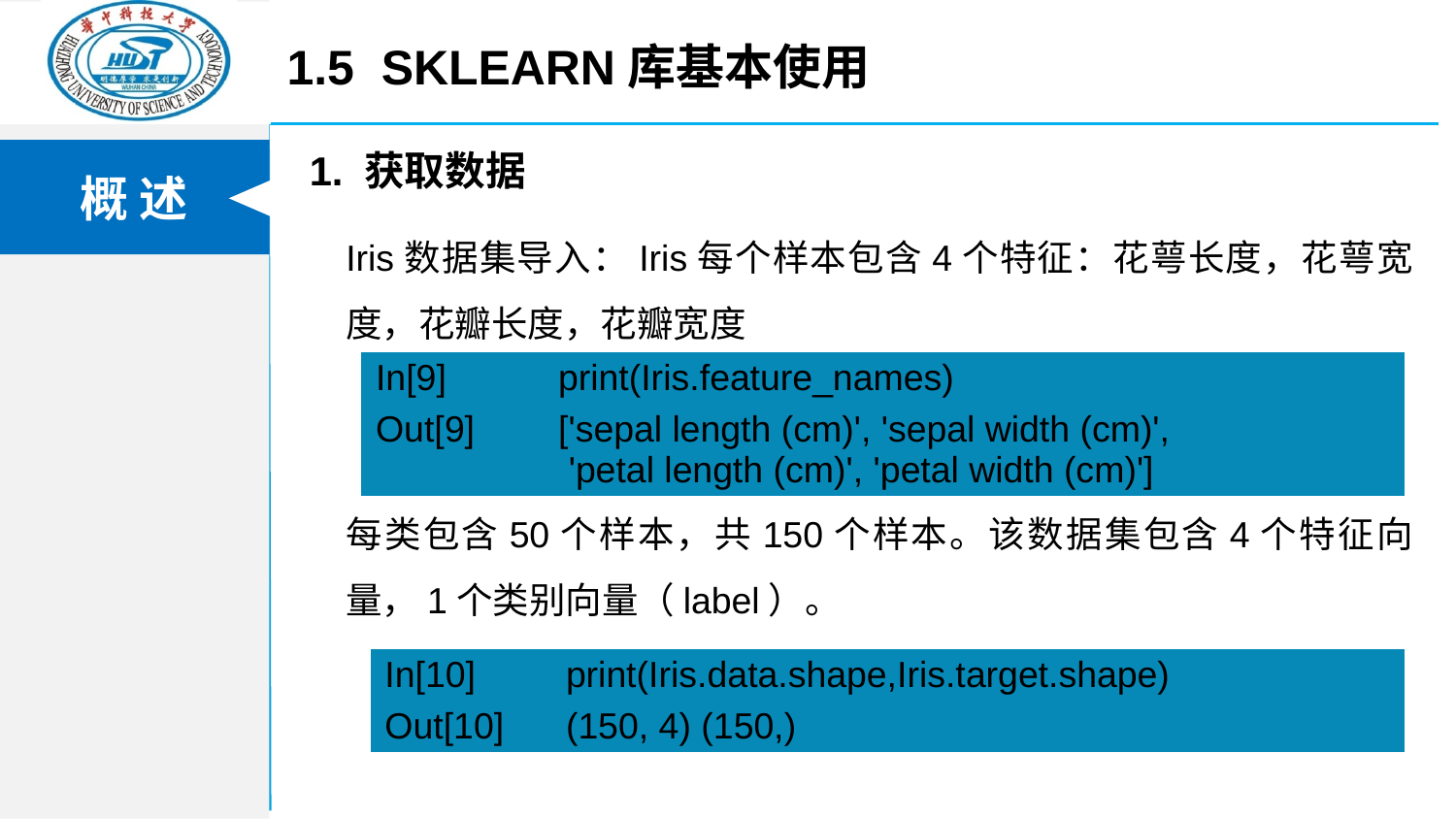

1.5  Sklearn库基本使用
 1. 获取数据
Iris数据集导入：Iris每个样本包含4个特征：花萼长度，花萼宽度，花瓣长度，花瓣宽度

每类包含50个样本，共150个样本。该数据集包含4个特征向量，1个类别向量（label）。
| In[9] | print(Iris.feature\_names) |
| --- | --- |
| Out[9] | ['sepal length (cm)', 'sepal width (cm)', 'petal length (cm)', 'petal width (cm)'] |
| In[10] | print(Iris.data.shape,Iris.target.shape) |
| --- | --- |
| Out[10] | (150, 4) (150,) |